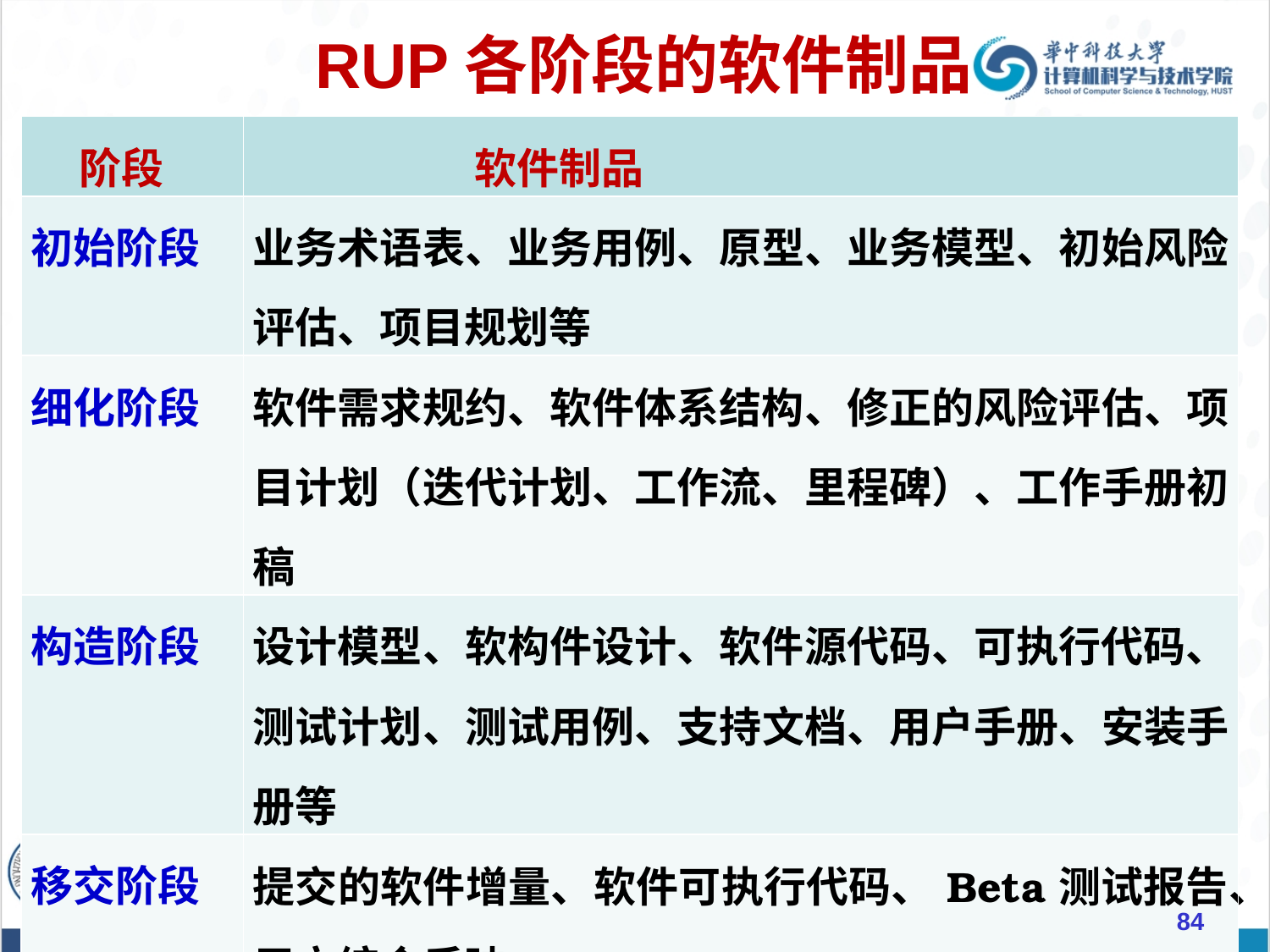

# RUP各阶段的软件制品
| 阶段 | 软件制品 |
| --- | --- |
| 初始阶段 | 业务术语表、业务用例、原型、业务模型、初始风险评估、项目规划等 |
| 细化阶段 | 软件需求规约、软件体系结构、修正的风险评估、项目计划（迭代计划、工作流、里程碑）、工作手册初稿 |
| 构造阶段 | 设计模型、软构件设计、软件源代码、可执行代码、测试计划、测试用例、支持文档、用户手册、安装手册等 |
| 移交阶段 | 提交的软件增量、软件可执行代码、Beta测试报告、用户综合反映 |
84